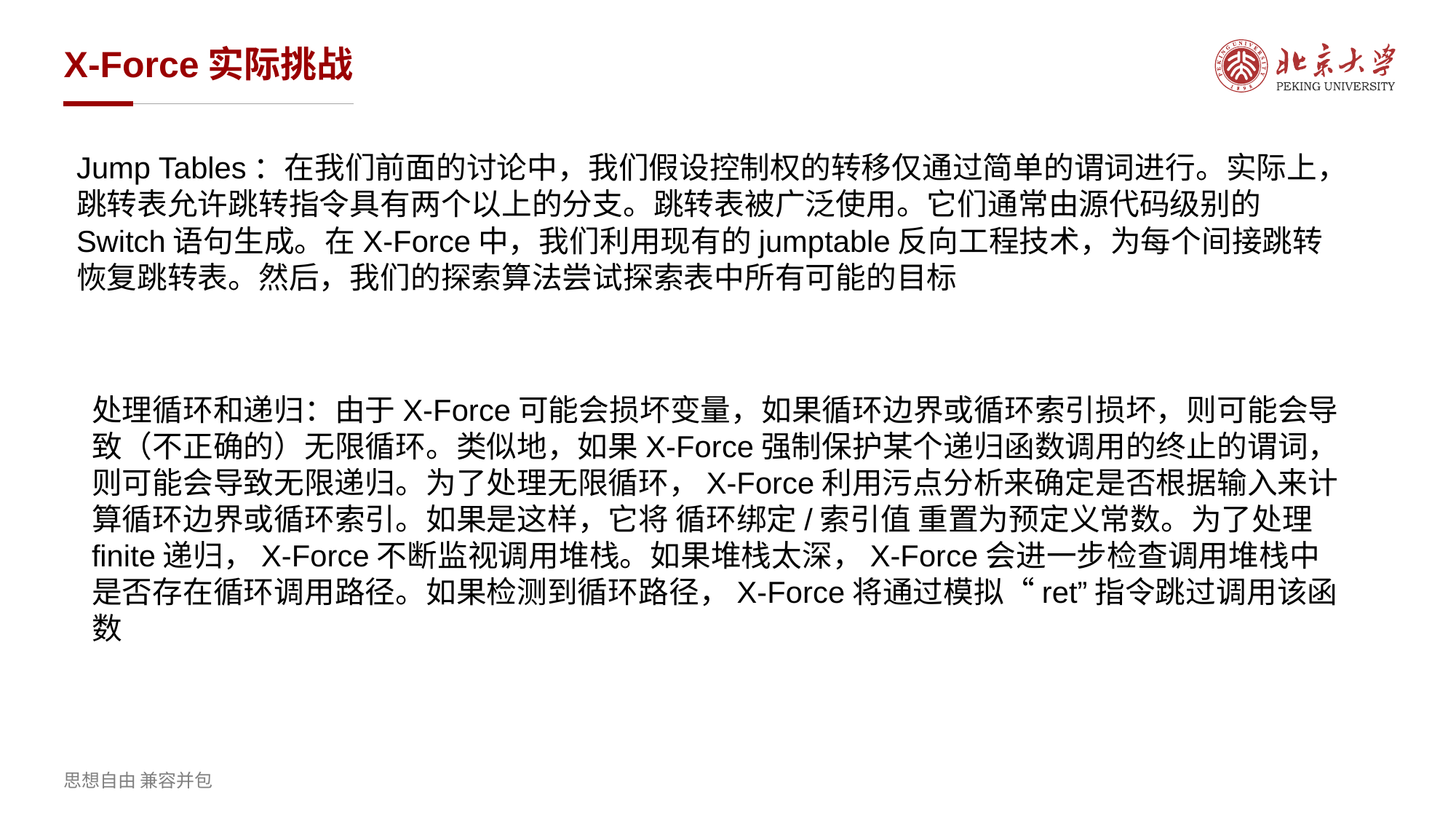

# X-Force实际挑战
Jump Tables：在我们前面的讨论中，我们假设控制权的转移仅通过简单的谓词进行。实际上，跳转表允许跳转指令具有两个以上的分支。跳转表被广泛使用。它们通常由源代码级别的Switch语句生成。在X-Force中，我们利用现有的jumptable反向工程技术，为每个间接跳转恢复跳转表。然后，我们的探索算法尝试探索表中所有可能的目标
处理循环和递归：由于X-Force可能会损坏变量，如果循环边界或循环索引损坏，则可能会导致（不正确的）无限循环。类似地，如果X-Force强制保护某个递归函数调用的终止的谓词，则可能会导致无限递归。为了处理无限循环，X-Force利用污点分析来确定是否根据输入来计算循环边界或循环索引。如果是这样，它将 循环绑定/索引值 重置为预定义常数。为了处理finite递归，X-Force不断监视调用堆栈。如果堆栈太深，X-Force会进一步检查调用堆栈中是否存在循环调用路径。如果检测到循环路径，X-Force将通过模拟“ret”指令跳过调用该函数